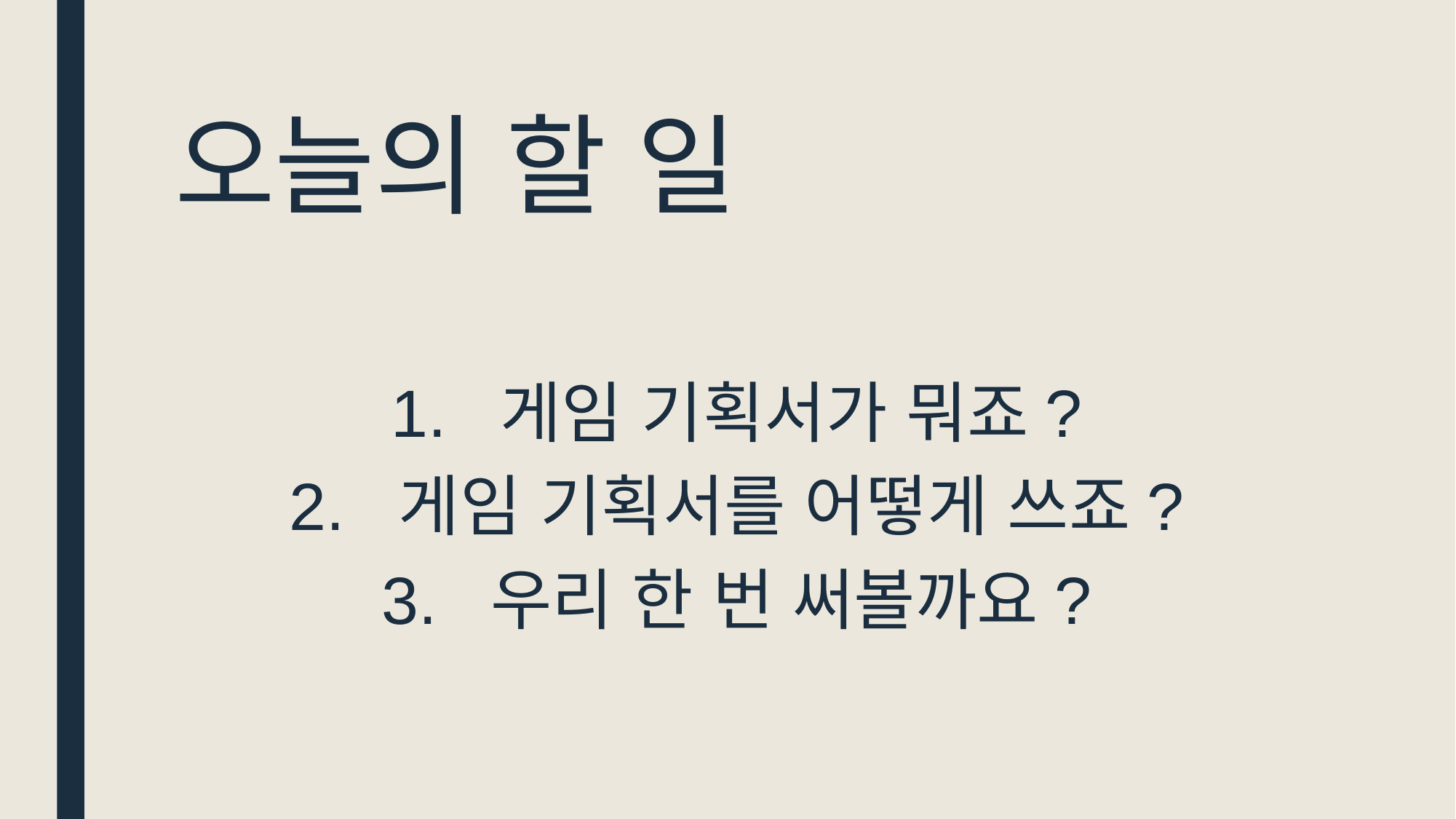

# 오늘의 할 일

게임 기획서가 뭐죠?
게임 기획서를 어떻게 쓰죠?
우리 한 번 써볼까요?